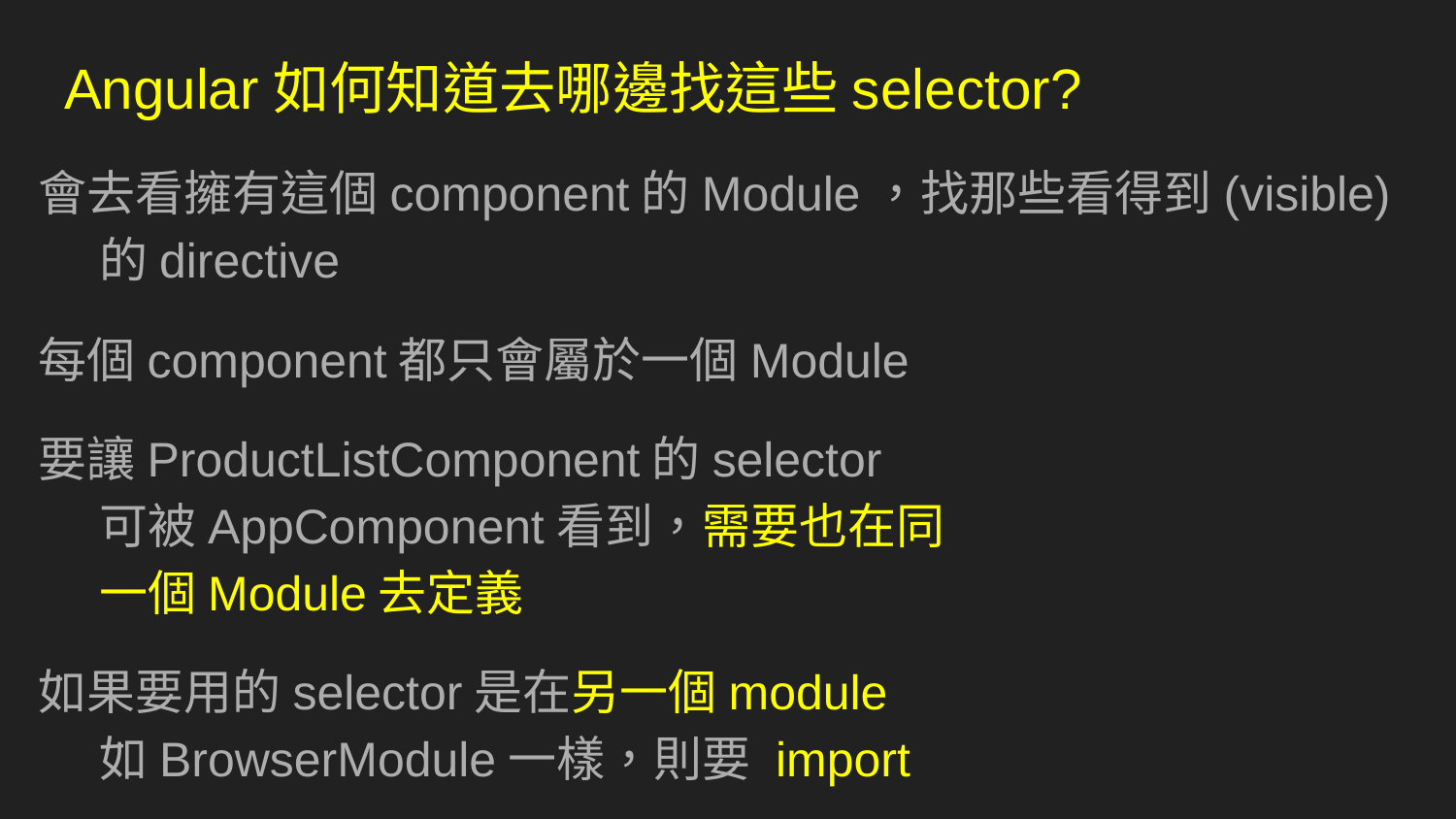

# Angular如何知道去哪邊找這些selector?
會去看擁有這個component的Module，找那些看得到(visible)的directive
每個component都只會屬於一個Module
要讓ProductListComponent的selector
可被AppComponent看到，需要也在同
一個Module去定義
如果要用的selector是在另一個module
如BrowserModule一樣，則要 import